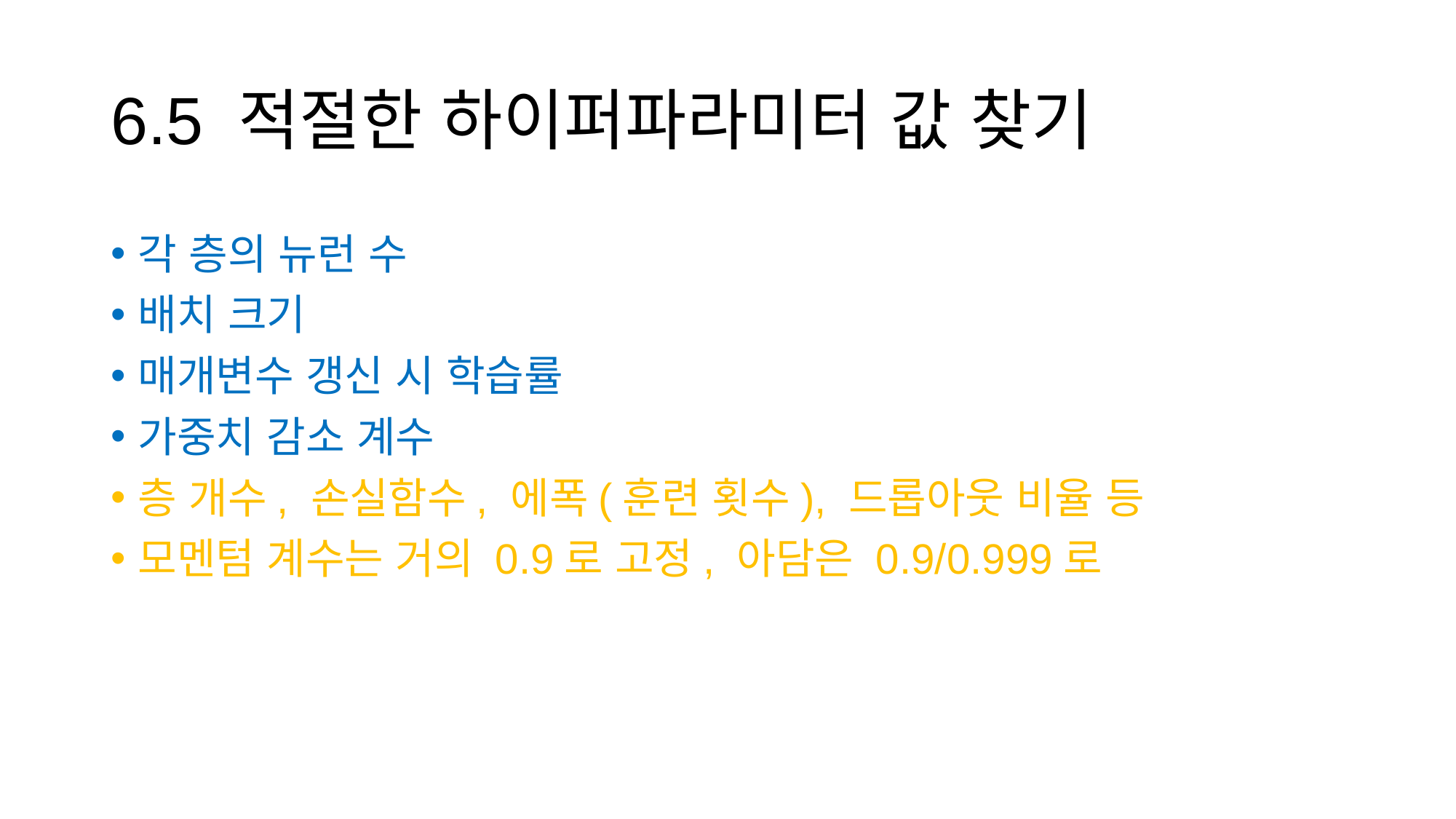

# 6.5 적절한 하이퍼파라미터 값 찾기
각 층의 뉴런 수
배치 크기
매개변수 갱신 시 학습률
가중치 감소 계수
층 개수, 손실함수, 에폭(훈련 횟수), 드롭아웃 비율 등
모멘텀 계수는 거의 0.9로 고정, 아담은 0.9/0.999로